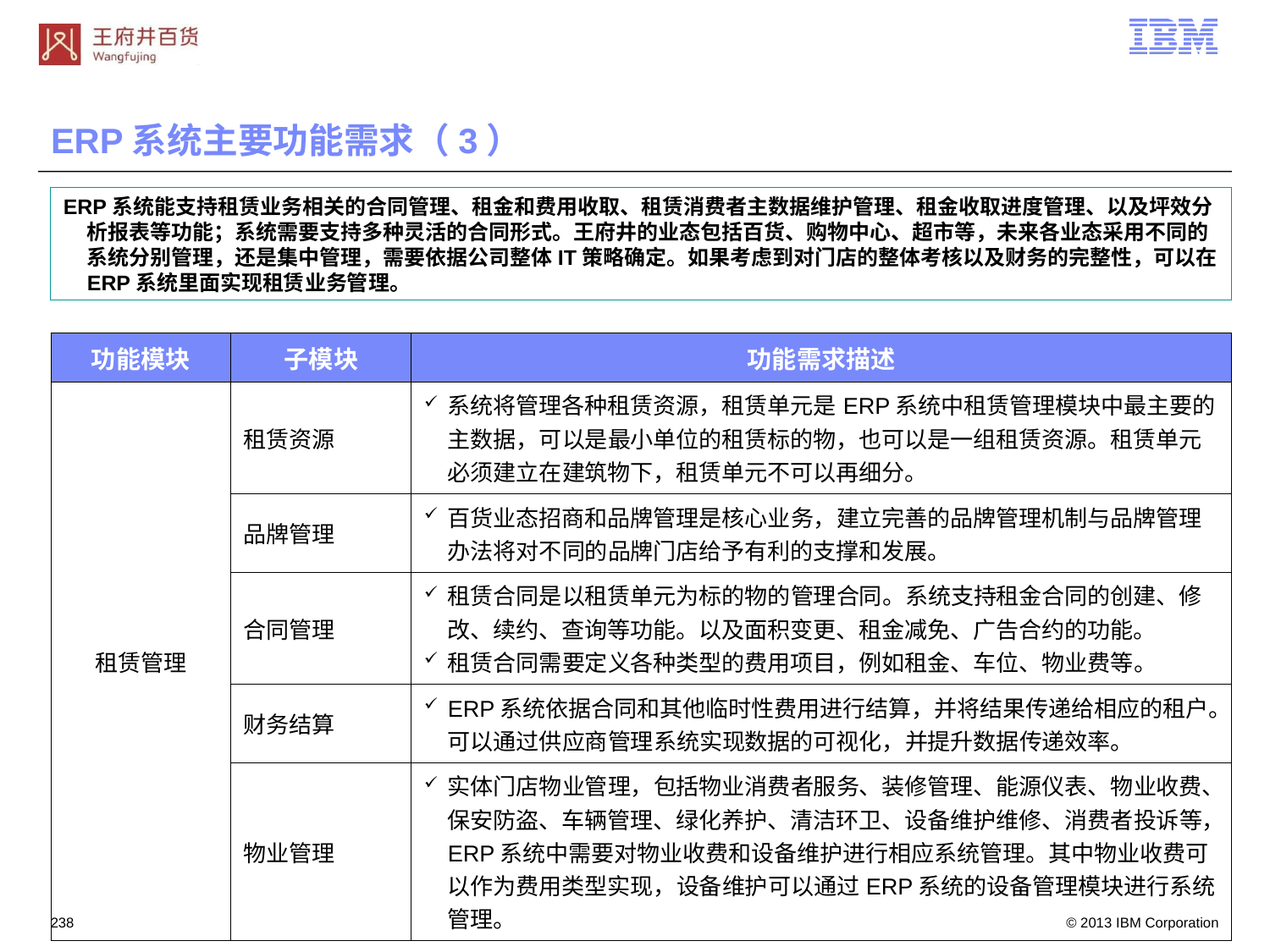

# ERP系统主要功能需求（3）
ERP系统能支持租赁业务相关的合同管理、租金和费用收取、租赁消费者主数据维护管理、租金收取进度管理、以及坪效分析报表等功能；系统需要支持多种灵活的合同形式。王府井的业态包括百货、购物中心、超市等，未来各业态采用不同的系统分别管理，还是集中管理，需要依据公司整体IT策略确定。如果考虑到对门店的整体考核以及财务的完整性，可以在ERP系统里面实现租赁业务管理。
| 功能模块 | 子模块 | 功能需求描述 |
| --- | --- | --- |
| 租赁管理 | 租赁资源 | 系统将管理各种租赁资源，租赁单元是ERP系统中租赁管理模块中最主要的主数据，可以是最小单位的租赁标的物，也可以是一组租赁资源。租赁单元必须建立在建筑物下，租赁单元不可以再细分。 |
|  | 品牌管理 | 百货业态招商和品牌管理是核心业务，建立完善的品牌管理机制与品牌管理办法将对不同的品牌门店给予有利的支撑和发展。 |
|  | 合同管理 | 租赁合同是以租赁单元为标的物的管理合同。系统支持租金合同的创建、修改、续约、查询等功能。以及面积变更、租金减免、广告合约的功能。 租赁合同需要定义各种类型的费用项目，例如租金、车位、物业费等。 |
|  | 财务结算 | ERP系统依据合同和其他临时性费用进行结算，并将结果传递给相应的租户。可以通过供应商管理系统实现数据的可视化，并提升数据传递效率。 |
|  | 物业管理 | 实体门店物业管理，包括物业消费者服务、装修管理、能源仪表、物业收费、保安防盗、车辆管理、绿化养护、清洁环卫、设备维护维修、消费者投诉等，ERP系统中需要对物业收费和设备维护进行相应系统管理。其中物业收费可以作为费用类型实现，设备维护可以通过ERP系统的设备管理模块进行系统管理。 |
238